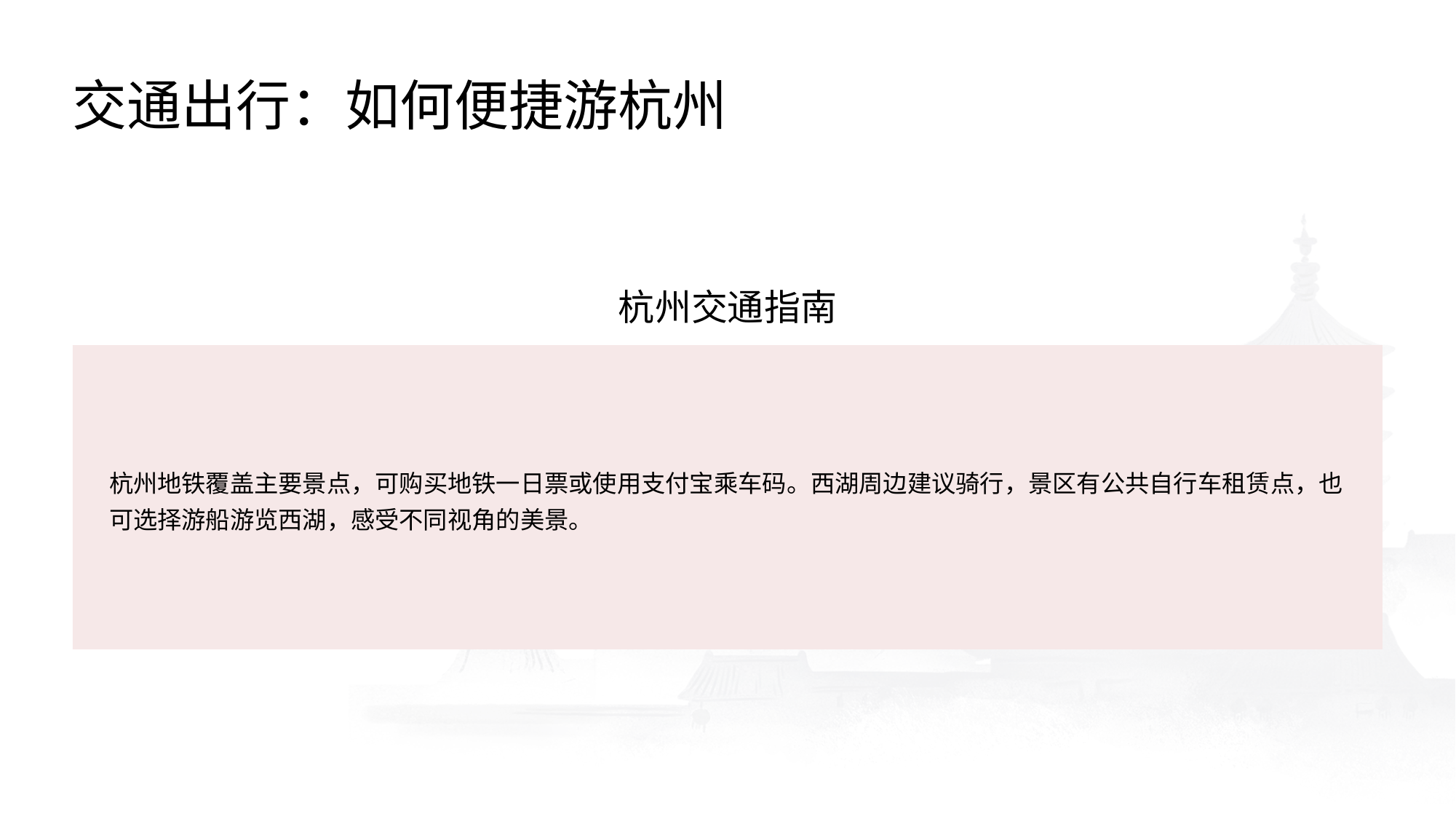

交通出行：如何便捷游杭州
杭州交通指南

杭州地铁覆盖主要景点，可购买地铁一日票或使用支付宝乘车码。西湖周边建议骑行，景区有公共自行车租赁点，也可选择游船游览西湖，感受不同视角的美景。